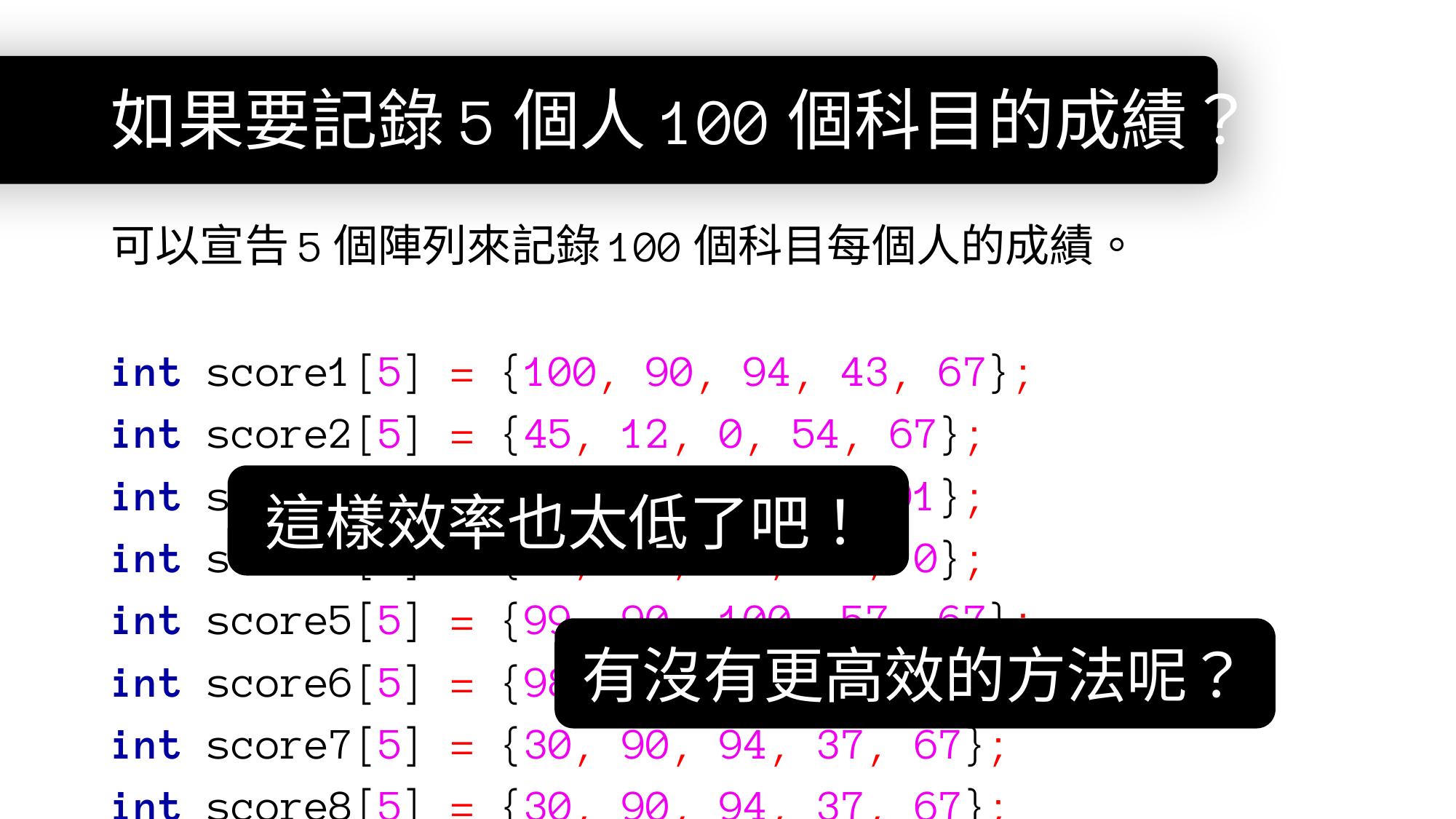

# 如果要記錄5個人100個科目的成績？

可以宣告5個陣列來記錄100個科目每個人的成績。

int score1[5] = {100, 90, 94, 43, 67};
int score2[5] = {45, 12, 0, 54, 67};
int score3[5] = {67, 1, 43, 87, 91};
int score4[5] = {50, 58, 32, 43, 0};
int score5[5] = {99, 90, 100, 57, 67};
int score6[5] = {98, 54, 18, 43, 67};
int score7[5] = {30, 90, 94, 37, 67};
int score8[5] = {30, 90, 94, 37, 67};
int score9[5] = {30, 90, 94, 37, 67};

這樣效率也太低了吧！
有沒有更高效的方法呢？